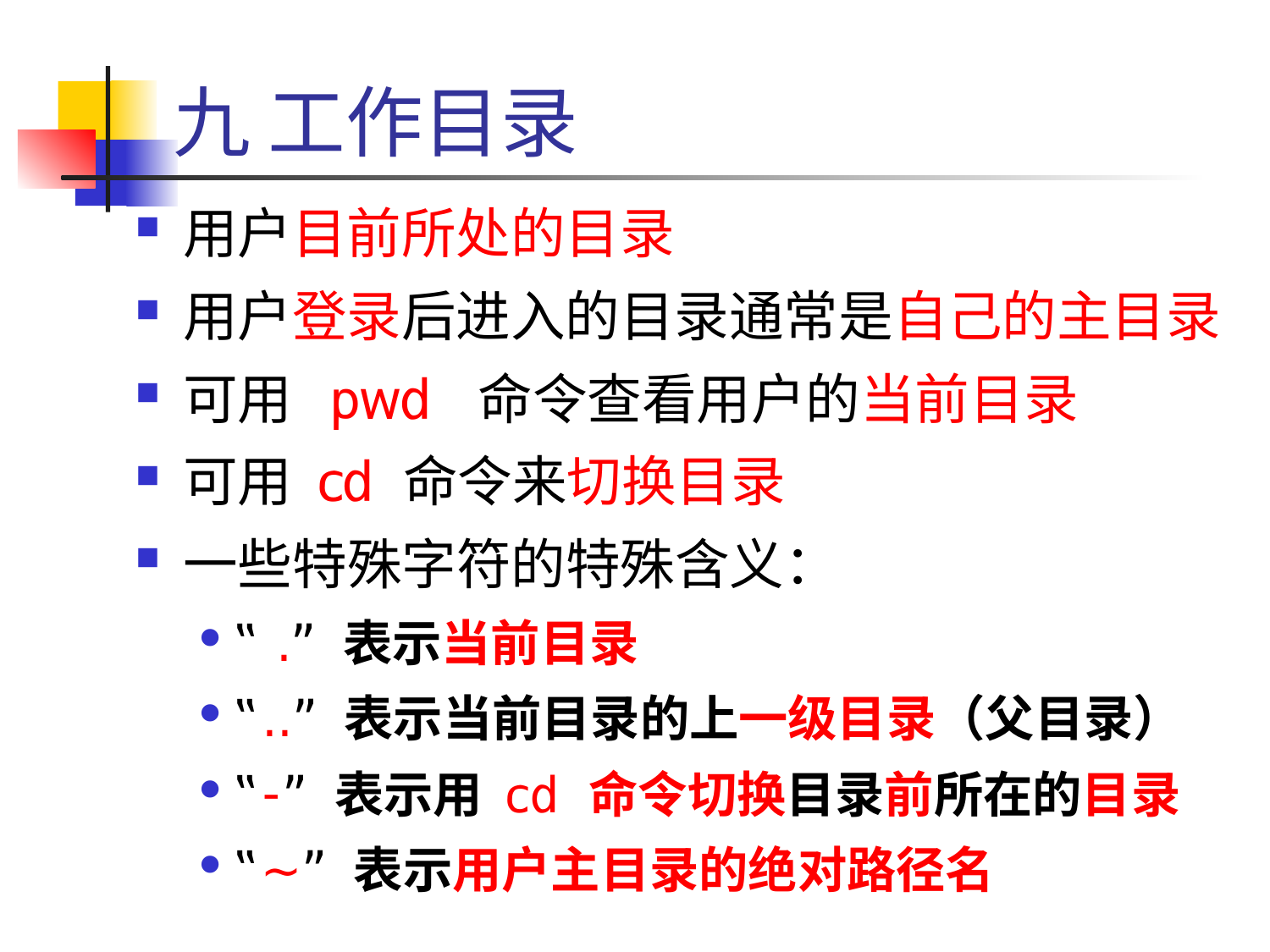

# 九 工作目录
用户目前所处的目录
用户登录后进入的目录通常是自己的主目录
可用  pwd  命令查看用户的当前目录
可用 cd 命令来切换目录
一些特殊字符的特殊含义：
“ .” 表示当前目录
“..” 表示当前目录的上一级目录（父目录）
“-” 表示用 cd 命令切换目录前所在的目录
“~” 表示用户主目录的绝对路径名